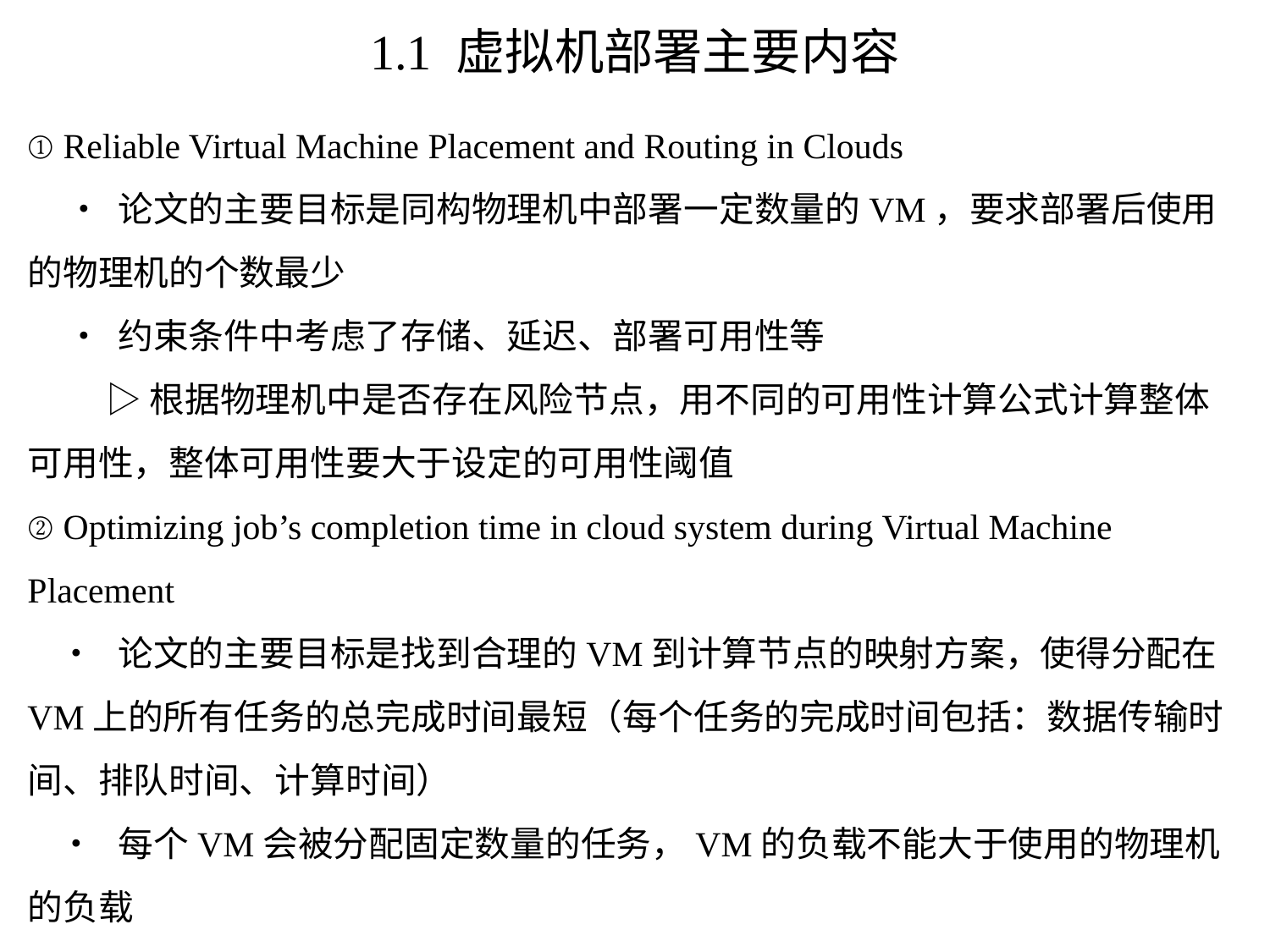

# 1.1 虚拟机部署主要内容
① Reliable Virtual Machine Placement and Routing in Clouds
     • 论文的主要目标是同构物理机中部署一定数量的VM，要求部署后使用的物理机的个数最少
     • 约束条件中考虑了存储、延迟、部署可用性等
          ▷根据物理机中是否存在风险节点，用不同的可用性计算公式计算整体可用性，整体可用性要大于设定的可用性阈值
② Optimizing job’s completion time in cloud system during Virtual Machine Placement
    •  论文的主要目标是找到合理的VM到计算节点的映射方案，使得分配在VM上的所有任务的总完成时间最短（每个任务的完成时间包括：数据传输时间、排队时间、计算时间）
    •  每个VM会被分配固定数量的任务，VM的负载不能大于使用的物理机的负载